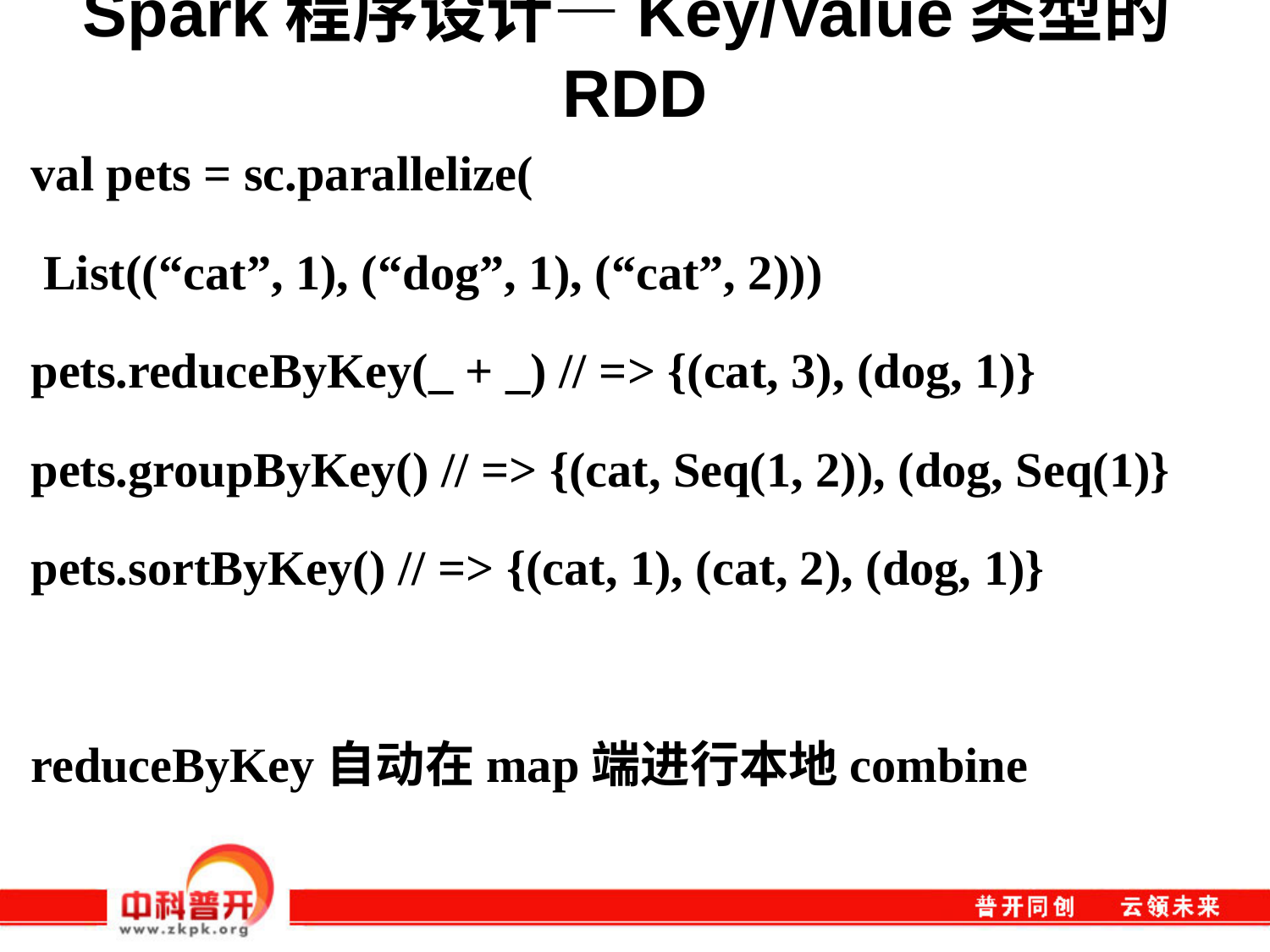

# Spark程序设计—Key/Value类型的RDD
val pets = sc.parallelize(
 List((“cat”, 1), (“dog”, 1), (“cat”, 2)))
pets.reduceByKey(_ + _) // => {(cat, 3), (dog, 1)}
pets.groupByKey() // => {(cat, Seq(1, 2)), (dog, Seq(1)}
pets.sortByKey() // => {(cat, 1), (cat, 2), (dog, 1)}

reduceByKey自动在map端进行本地combine